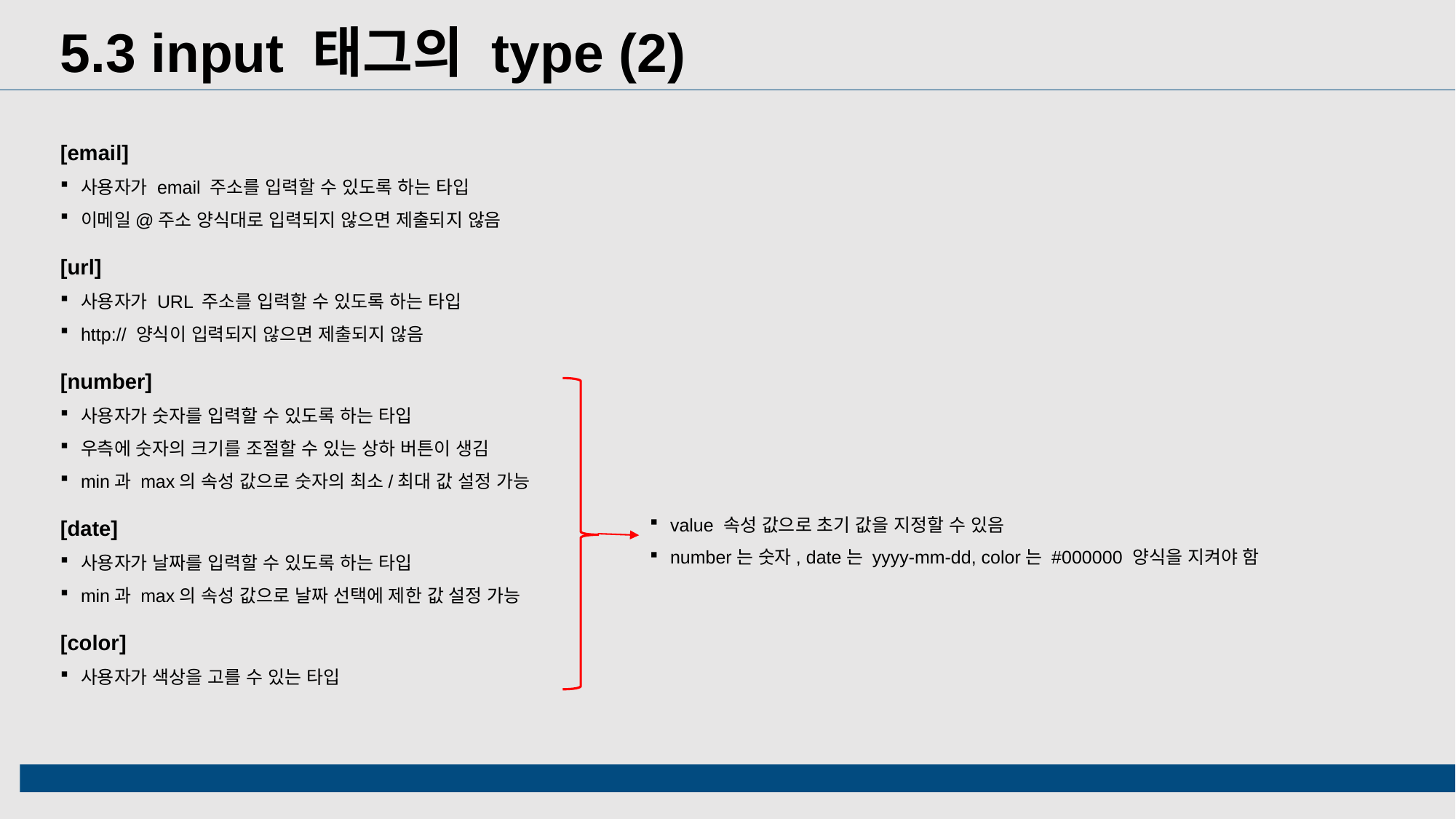

5.3 input 태그의 type (2)
[email]
사용자가 email 주소를 입력할 수 있도록 하는 타입
이메일@주소 양식대로 입력되지 않으면 제출되지 않음

[url]
사용자가 URL 주소를 입력할 수 있도록 하는 타입
http:// 양식이 입력되지 않으면 제출되지 않음

[number]
사용자가 숫자를 입력할 수 있도록 하는 타입
우측에 숫자의 크기를 조절할 수 있는 상하 버튼이 생김
min과 max의 속성 값으로 숫자의 최소/최대 값 설정 가능

[date]
사용자가 날짜를 입력할 수 있도록 하는 타입
min과 max의 속성 값으로 날짜 선택에 제한 값 설정 가능

[color]
사용자가 색상을 고를 수 있는 타입

value 속성 값으로 초기 값을 지정할 수 있음
number는 숫자, date는 yyyy-mm-dd, color는 #000000 양식을 지켜야 함